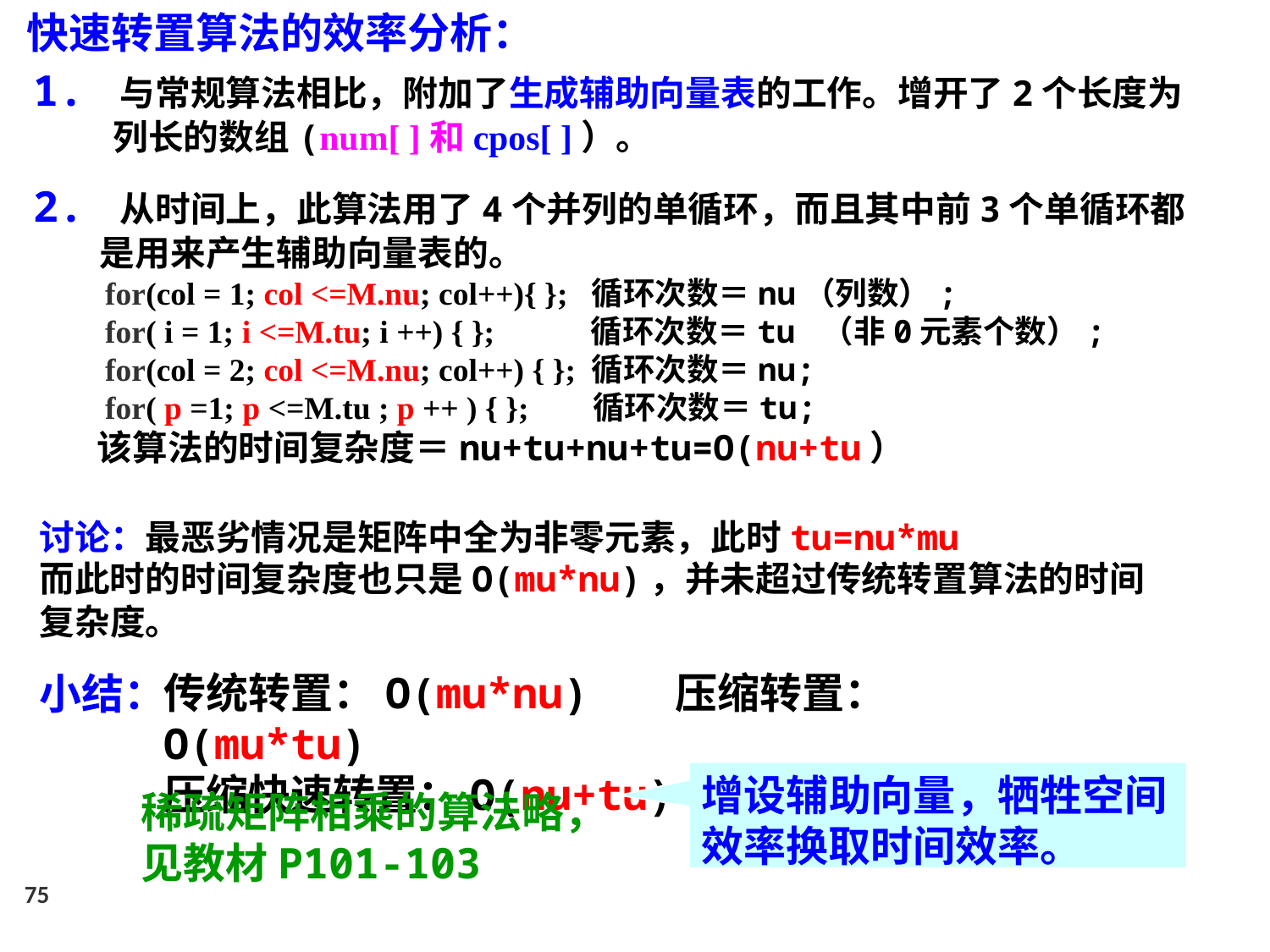

快速转置算法的效率分析：
1. 与常规算法相比，附加了生成辅助向量表的工作。增开了2个长度为列长的数组(num[ ]和cpos[ ]）。
2. 从时间上，此算法用了4个并列的单循环，而且其中前3个单循环都是用来产生辅助向量表的。
 for(col = 1; col <=M.nu; col++){ };  循环次数＝nu（列数）;
 for( i = 1; i <=M.tu; i ++) { };           循环次数＝tu （非0元素个数）;
 for(col = 2; col <=M.nu; col++) { }; 循环次数＝nu;
 for( p =1; p <=M.tu ; p ++ ) { };       循环次数＝tu;
该算法的时间复杂度＝nu+tu+nu+tu=O(nu+tu）
讨论：最恶劣情况是矩阵中全为非零元素，此时tu=nu*mu
而此时的时间复杂度也只是O(mu*nu)，并未超过传统转置算法的时间复杂度。
传统转置：O(mu*nu)   压缩转置：O(mu*tu)
压缩快速转置：O(nu+tu)
小结：
增设辅助向量，牺牲空间效率换取时间效率。
稀疏矩阵相乘的算法略，见教材P101-103
75